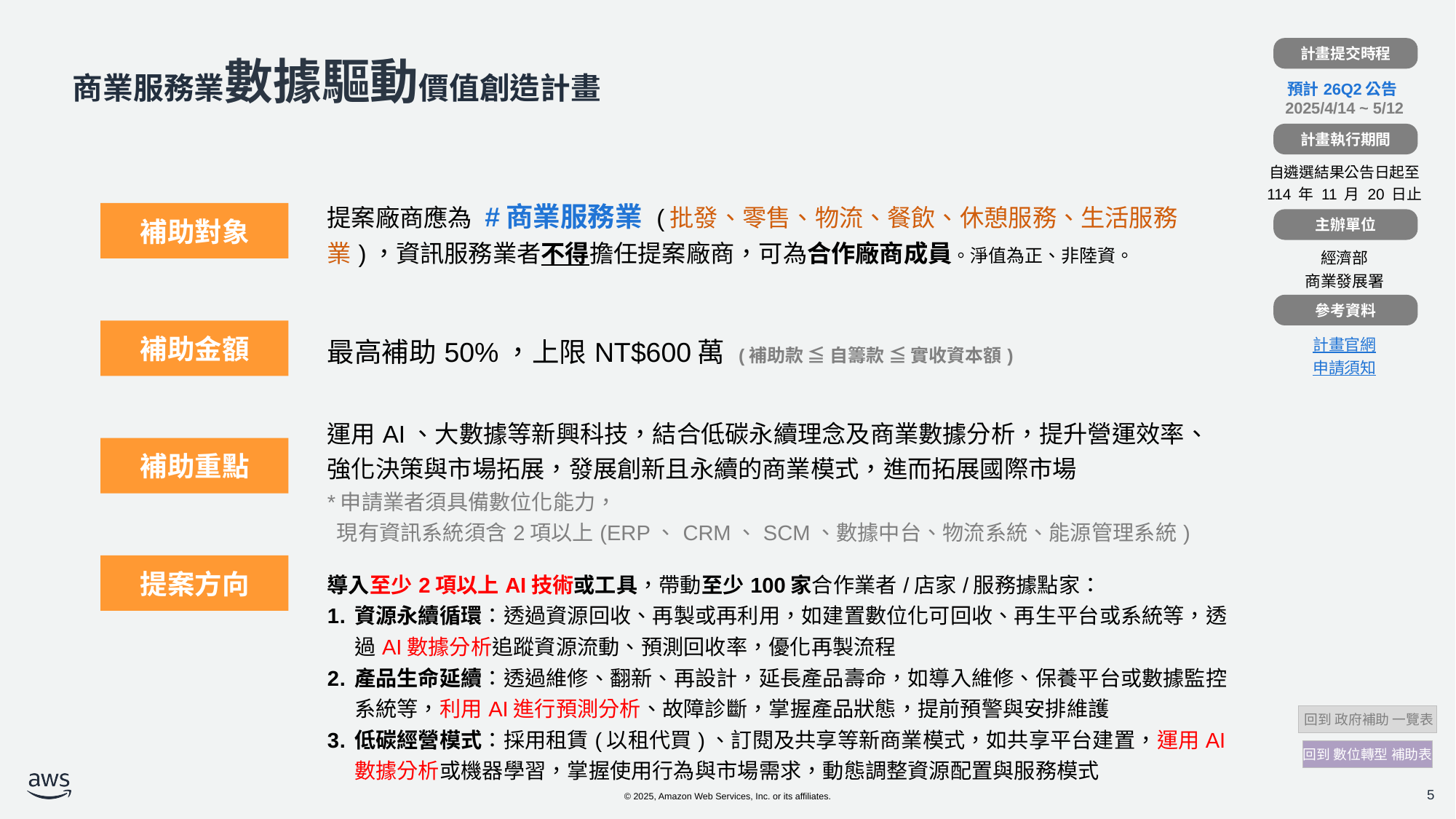

計畫提交時程
|  |
| --- |
| 預計26Q2公告2025/4/14 ~ 5/12 |
|  |
| 自遴選結果公告日起至 114 年 11 月 20 日止 |
|  |
| 經濟部 商業發展署 |
|  |
| 計畫官網 申請須知 |
# 商業服務業數據驅動價值創造計畫
計畫執行期間
|  | 提案廠商應為 #商業服務業 (批發、零售、物流、餐飲、休憩服務、生活服務業)，資訊服務業者不得擔任提案廠商，可為合作廠商成員。淨值為正、非陸資。 |
| --- | --- |
|  | 最高補助50%，上限NT$600萬 (補助款 ≦ 自籌款 ≦ 實收資本額) |
|  | 運用AI、大數據等新興科技，結合低碳永續理念及商業數據分析，提升營運效率、強化決策與市場拓展，發展創新且永續的商業模式，進而拓展國際市場 \*申請業者須具備數位化能力， 現有資訊系統須含2項以上(ERP、CRM、SCM、數據中台、物流系統、能源管理系統) |
|  | 導入至少2項以上AI技術或工具，帶動至少100家合作業者/店家/服務據點家： 資源永續循環：透過資源回收、再製或再利用，如建置數位化可回收、再生平台或系統等，透過AI數據分析追蹤資源流動、預測回收率，優化再製流程 產品生命延續：透過維修、翻新、再設計，延長產品壽命，如導入維修、保養平台或數據監控系統等，利用AI進行預測分析、故障診斷，掌握產品狀態，提前預警與安排維護 低碳經營模式：採用租賃(以租代買)、訂閱及共享等新商業模式，如共享平台建置，運用AI數據分析或機器學習，掌握使用行為與市場需求，動態調整資源配置與服務模式 |
補助對象
主辦單位
參考資料
補助金額
補助重點
提案方向
 回到 政府補助 一覽表
回到 數位轉型 補助表
5